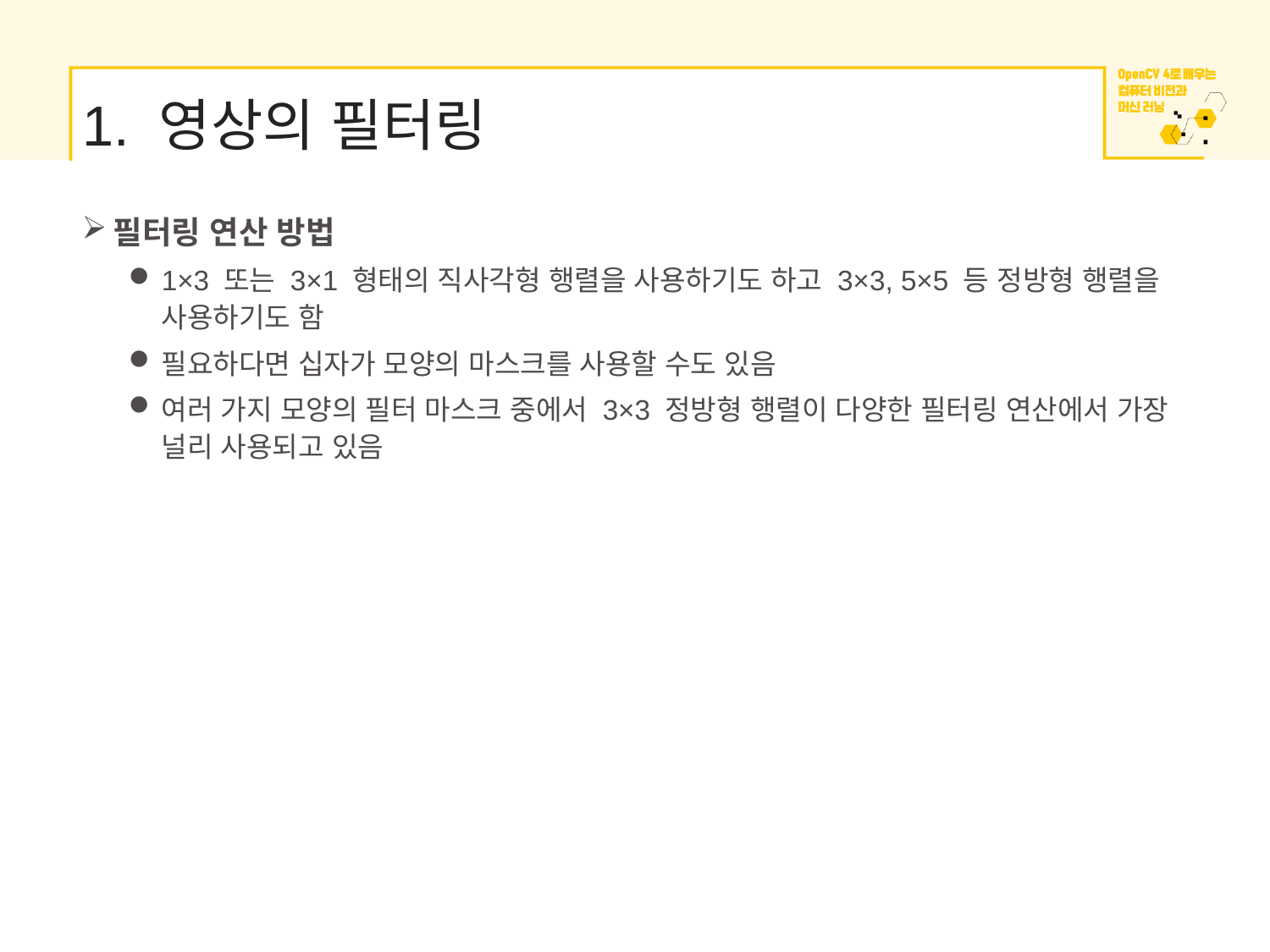

# 1. 영상의 필터링
필터링 연산 방법
1×3 또는 3×1 형태의 직사각형 행렬을 사용하기도 하고 3×3, 5×5 등 정방형 행렬을 사용하기도 함
필요하다면 십자가 모양의 마스크를 사용할 수도 있음
여러 가지 모양의 필터 마스크 중에서 3×3 정방형 행렬이 다양한 필터링 연산에서 가장 널리 사용되고 있음